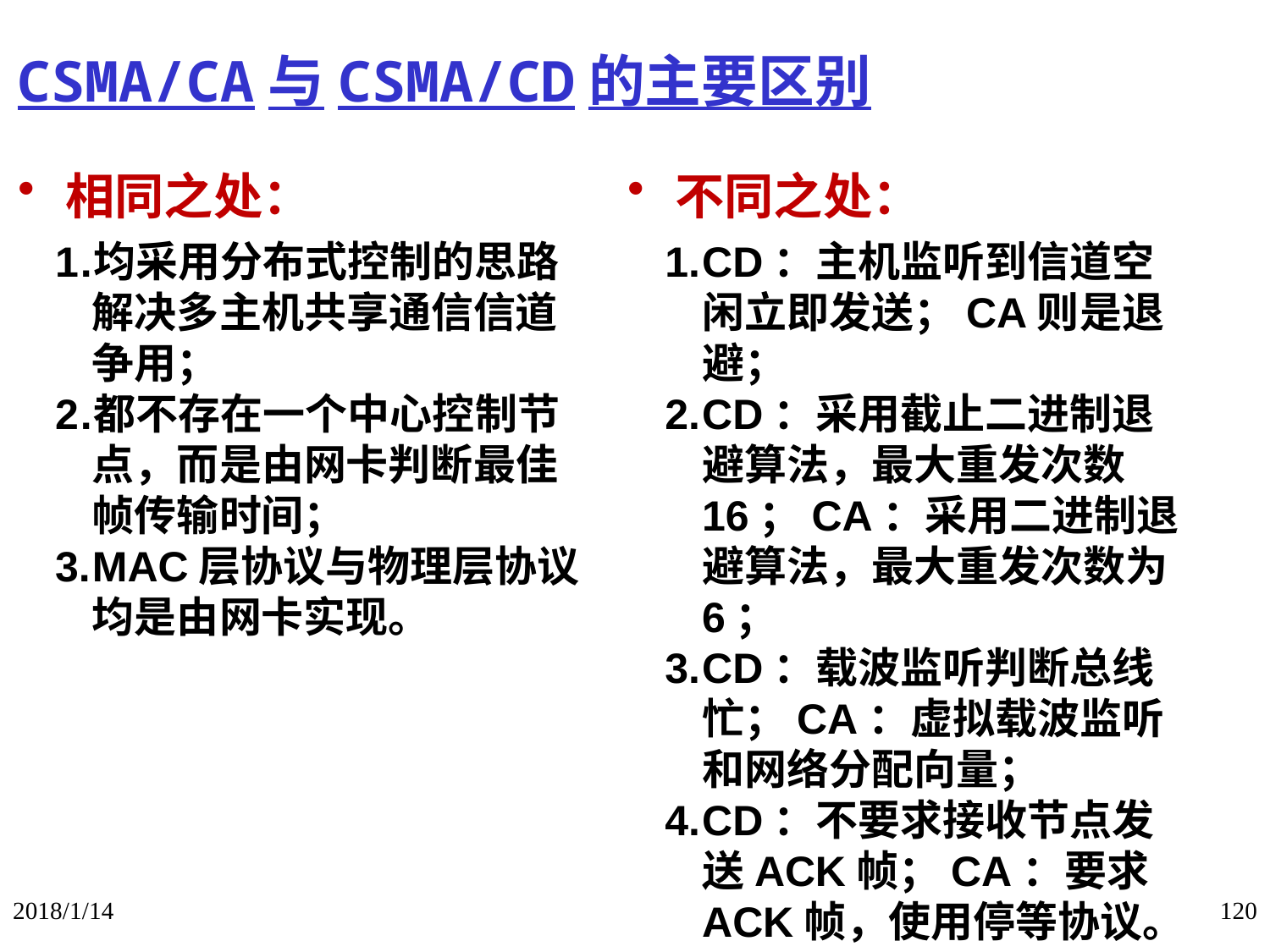

# CSMA/CA与CSMA/CD的主要区别
相同之处：
均采用分布式控制的思路解决多主机共享通信信道争用；
都不存在一个中心控制节点，而是由网卡判断最佳帧传输时间；
MAC层协议与物理层协议均是由网卡实现。
不同之处：
CD：主机监听到信道空闲立即发送；CA则是退避；
CD：采用截止二进制退避算法，最大重发次数16；CA：采用二进制退避算法，最大重发次数为6；
CD：载波监听判断总线忙；CA：虚拟载波监听和网络分配向量；
CD：不要求接收节点发送ACK帧；CA：要求ACK帧，使用停等协议。
2018/1/14
120